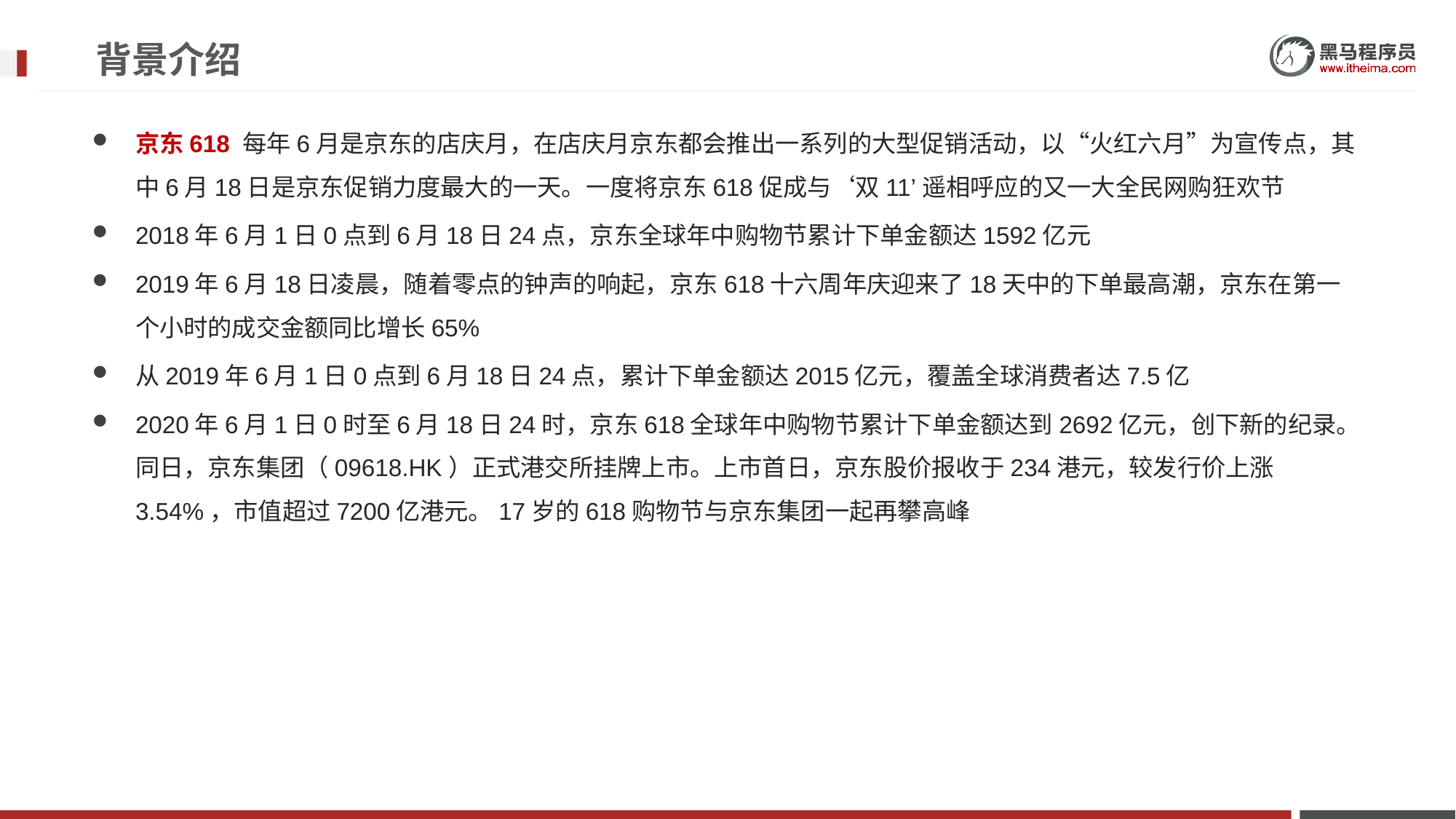

# 背景介绍
京东618 每年6月是京东的店庆月，在店庆月京东都会推出一系列的大型促销活动，以“火红六月”为宣传点，其中6月18日是京东促销力度最大的一天。一度将京东618促成与‘双11’遥相呼应的又一大全民网购狂欢节
2018年6月1日0点到6月18日24点，京东全球年中购物节累计下单金额达1592亿元
2019年6月18日凌晨，随着零点的钟声的响起，京东618十六周年庆迎来了18天中的下单最高潮，京东在第一个小时的成交金额同比增长65%
从2019年6月1日0点到6月18日24点，累计下单金额达2015亿元，覆盖全球消费者达7.5亿
2020年6月1日0时至6月18日24时，京东618全球年中购物节累计下单金额达到2692亿元，创下新的纪录。同日，京东集团（09618.HK）正式港交所挂牌上市。上市首日，京东股价报收于234港元，较发行价上涨3.54%，市值超过7200亿港元。17岁的618购物节与京东集团一起再攀高峰